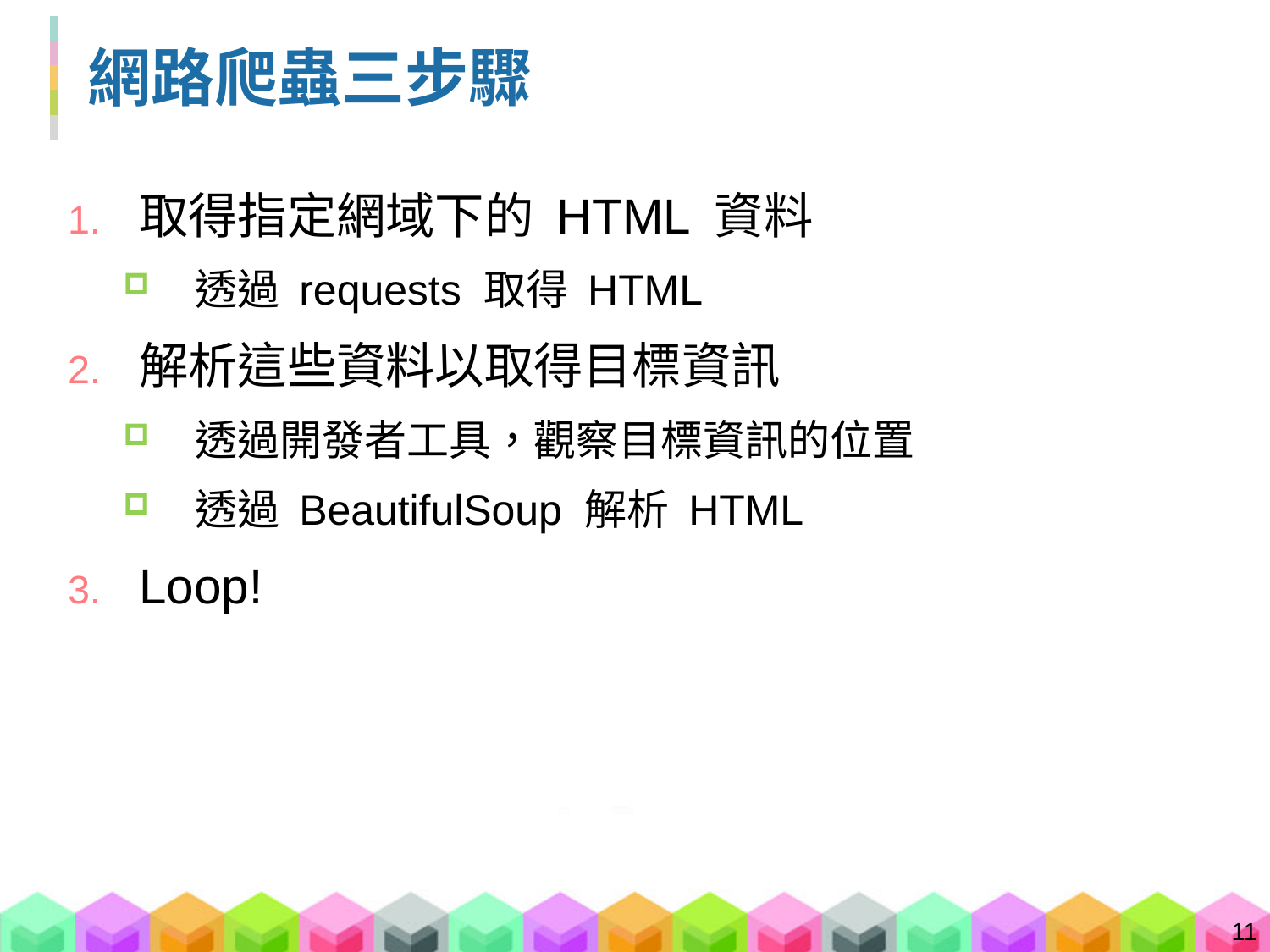

# 網路爬蟲三步驟
取得指定網域下的 HTML 資料
透過 requests 取得 HTML
解析這些資料以取得目標資訊
透過開發者工具，觀察目標資訊的位置
透過 BeautifulSoup 解析 HTML
Loop!

11